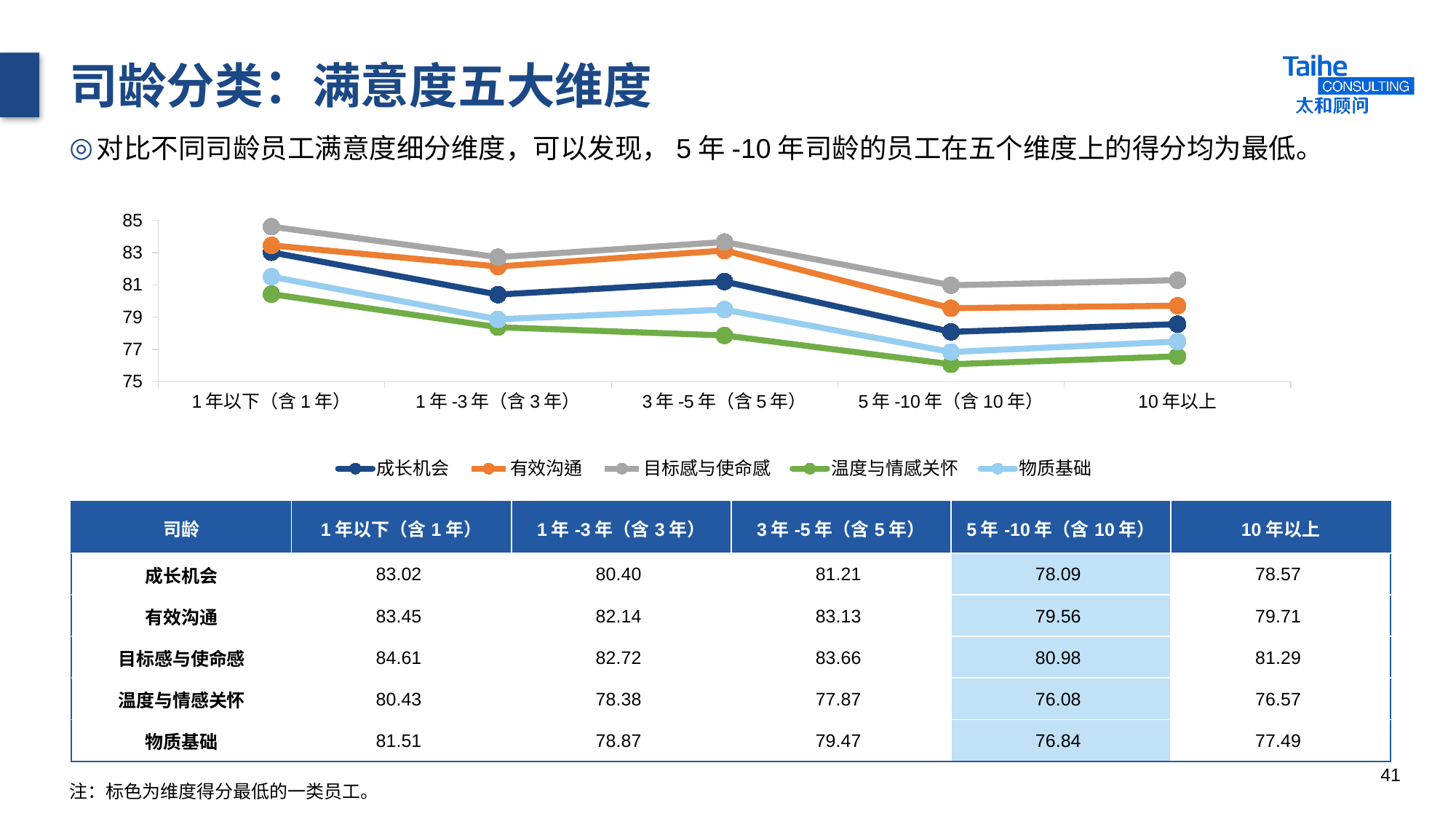

# 司龄分类：满意度五大维度
对比不同司龄员工满意度细分维度，可以发现，5年-10年司龄的员工在五个维度上的得分均为最低。

### Chart

| Category | 成长机会 | 有效沟通 | 目标感与使命感 | 温度与情感关怀 | 物质基础 |
|---|---|---|---|---|---|
| 1年以下（含1年） | 83.02 | 83.45 | 84.61 | 80.43 | 81.51 |
| 1年-3年（含3年） | 80.4 | 82.14 | 82.72 | 78.38 | 78.87 |
| 3年-5年（含5年） | 81.21 | 83.13 | 83.66 | 77.87 | 79.47 |
| 5年-10年（含10年） | 78.09 | 79.56 | 80.98 | 76.08 | 76.84 |
| 10年以上 | 78.57 | 79.71 | 81.29 | 76.57 | 77.49 |
| 司龄 | 1年以下（含1年） | 1年-3年（含3年） | 3年-5年（含5年） | 5年-10年（含10年） | 10年以上 |
| --- | --- | --- | --- | --- | --- |
| 成长机会 | 83.02 | 80.40 | 81.21 | 78.09 | 78.57 |
| 有效沟通 | 83.45 | 82.14 | 83.13 | 79.56 | 79.71 |
| 目标感与使命感 | 84.61 | 82.72 | 83.66 | 80.98 | 81.29 |
| 温度与情感关怀 | 80.43 | 78.38 | 77.87 | 76.08 | 76.57 |
| 物质基础 | 81.51 | 78.87 | 79.47 | 76.84 | 77.49 |
41
注：标色为维度得分最低的一类员工。